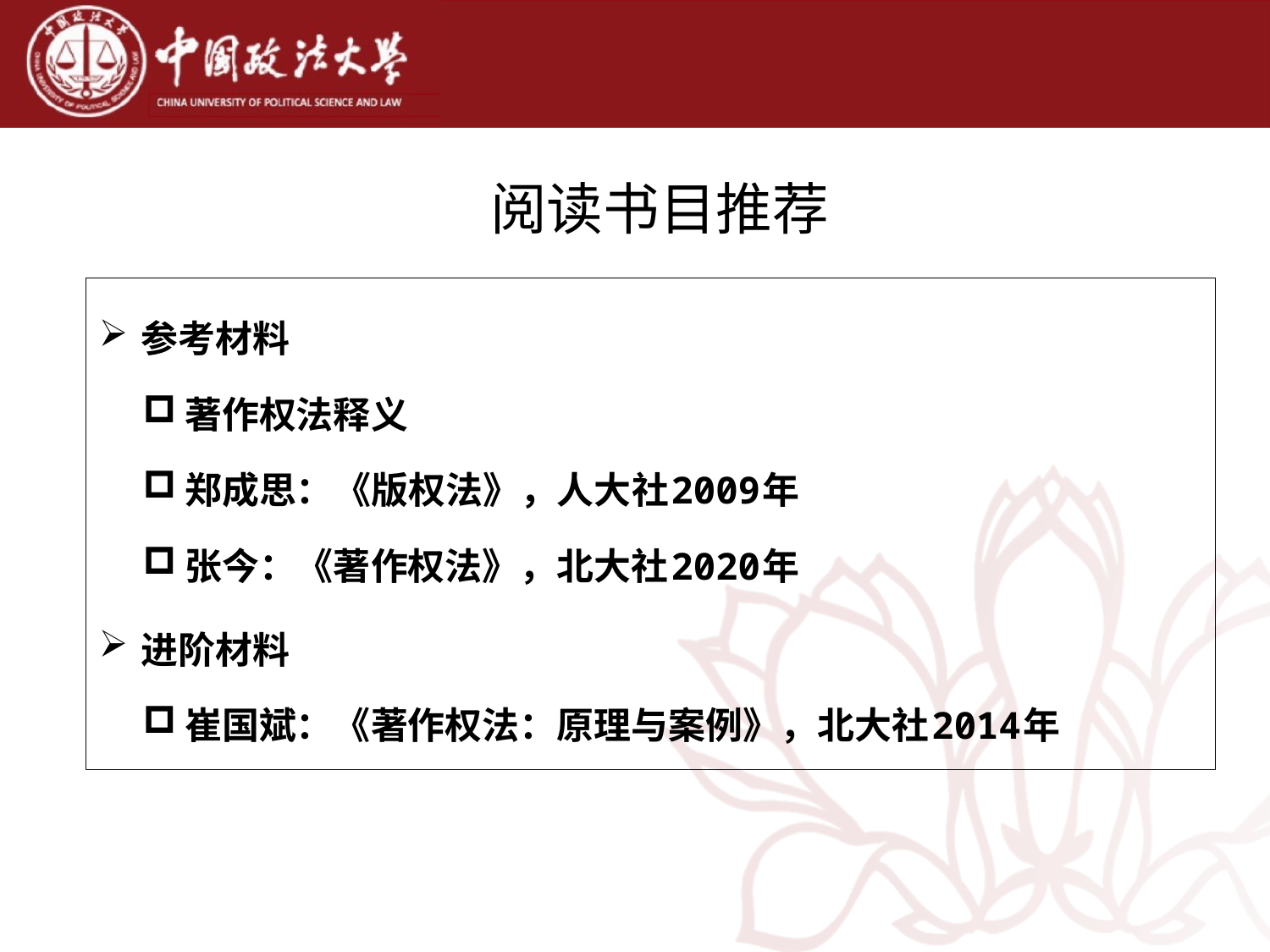

# 阅读书目推荐
参考材料
著作权法释义
郑成思：《版权法》，人大社2009年
张今：《著作权法》，北大社2020年
进阶材料
崔国斌：《著作权法：原理与案例》，北大社2014年